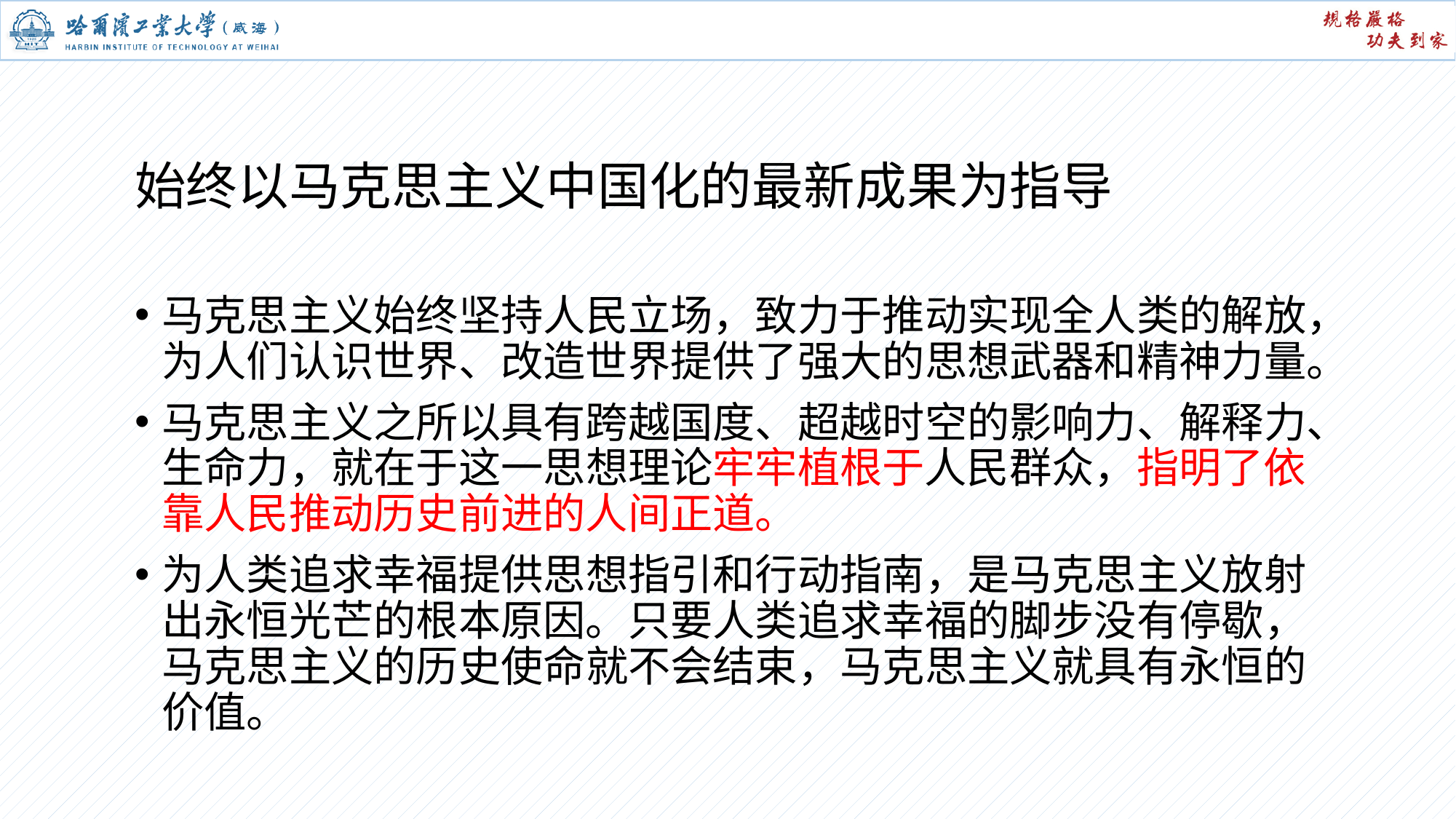

# 始终以马克思主义中国化的最新成果为指导
马克思主义始终坚持人民立场，致力于推动实现全人类的解放，为人们认识世界、改造世界提供了强大的思想武器和精神力量。
马克思主义之所以具有跨越国度、超越时空的影响力、解释力、生命力，就在于这一思想理论牢牢植根于人民群众，指明了依靠人民推动历史前进的人间正道。
为人类追求幸福提供思想指引和行动指南，是马克思主义放射出永恒光芒的根本原因。只要人类追求幸福的脚步没有停歇，马克思主义的历史使命就不会结束，马克思主义就具有永恒的价值。